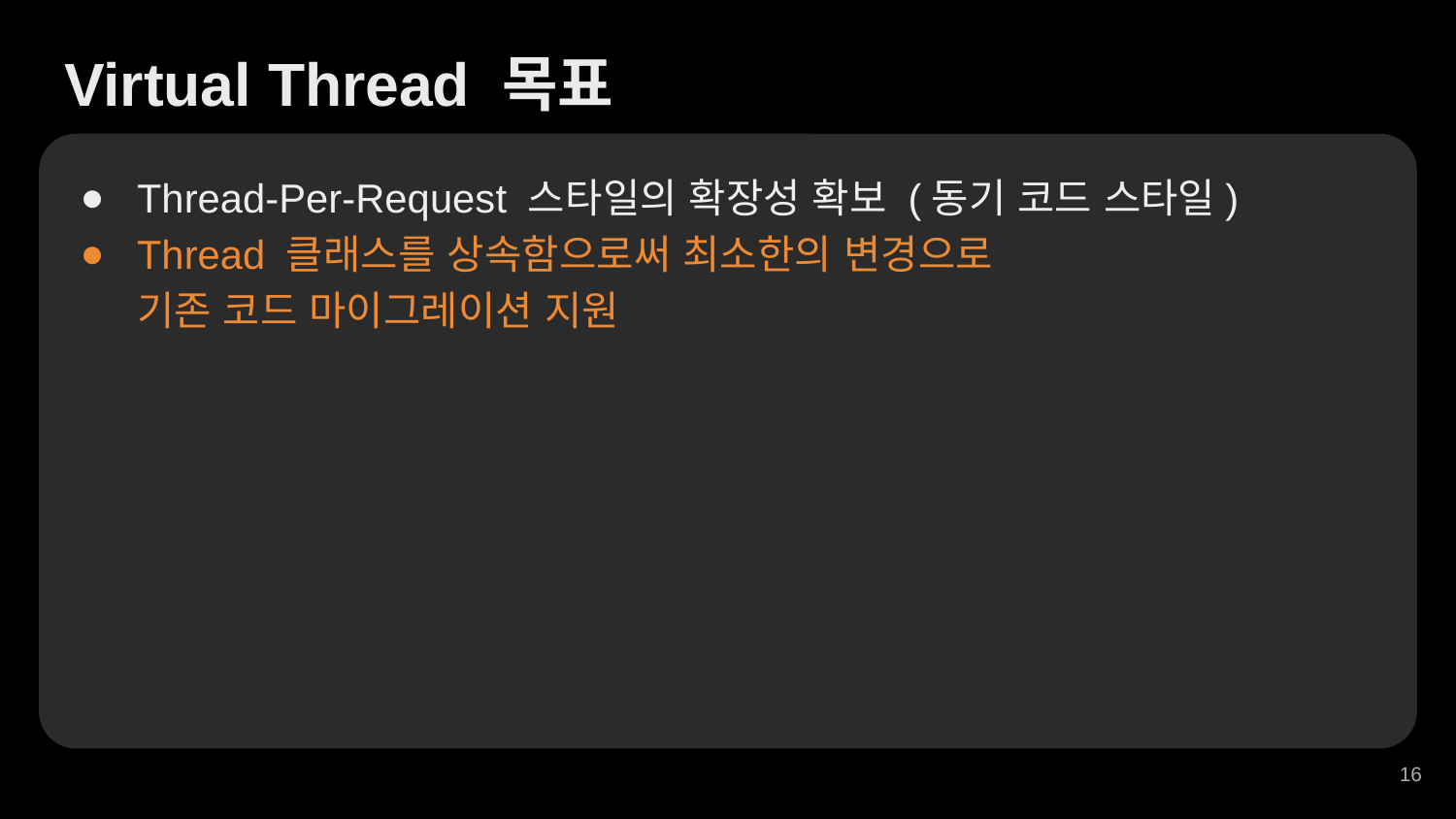

Virtual Thread 목표

Thread-Per-Request 스타일의 확장성 확보 (동기 코드 스타일)
Thread 클래스를 상속함으로써 최소한의 변경으로
기존 코드 마이그레이션 지원

16